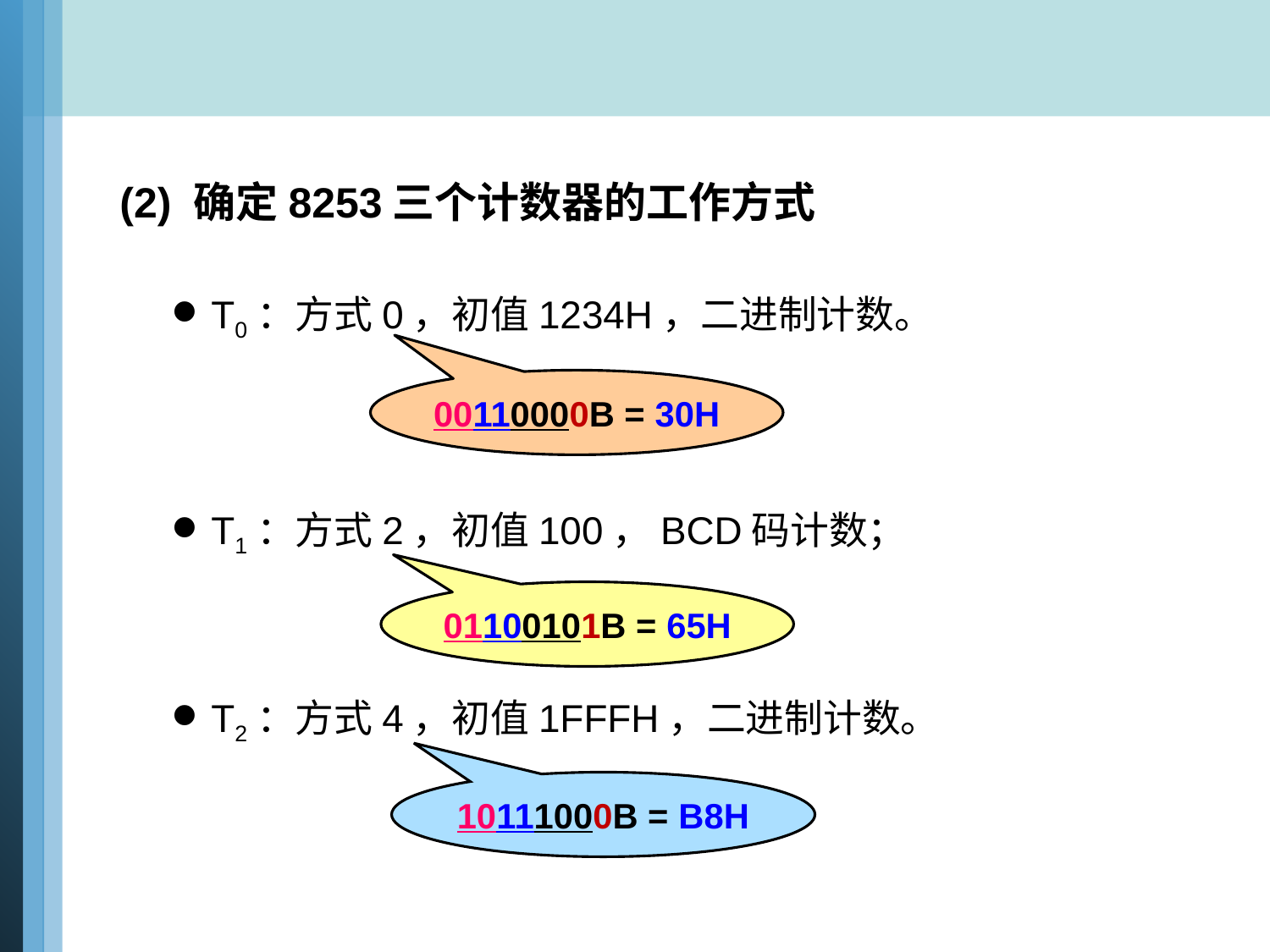

(2) 确定8253三个计数器的工作方式
T0：方式0，初值1234H，二进制计数。

T1：方式2，初值100，BCD码计数；

T2：方式4，初值1FFFH，二进制计数。

00110000B = 30H
01100101B = 65H
10111000B = B8H
49